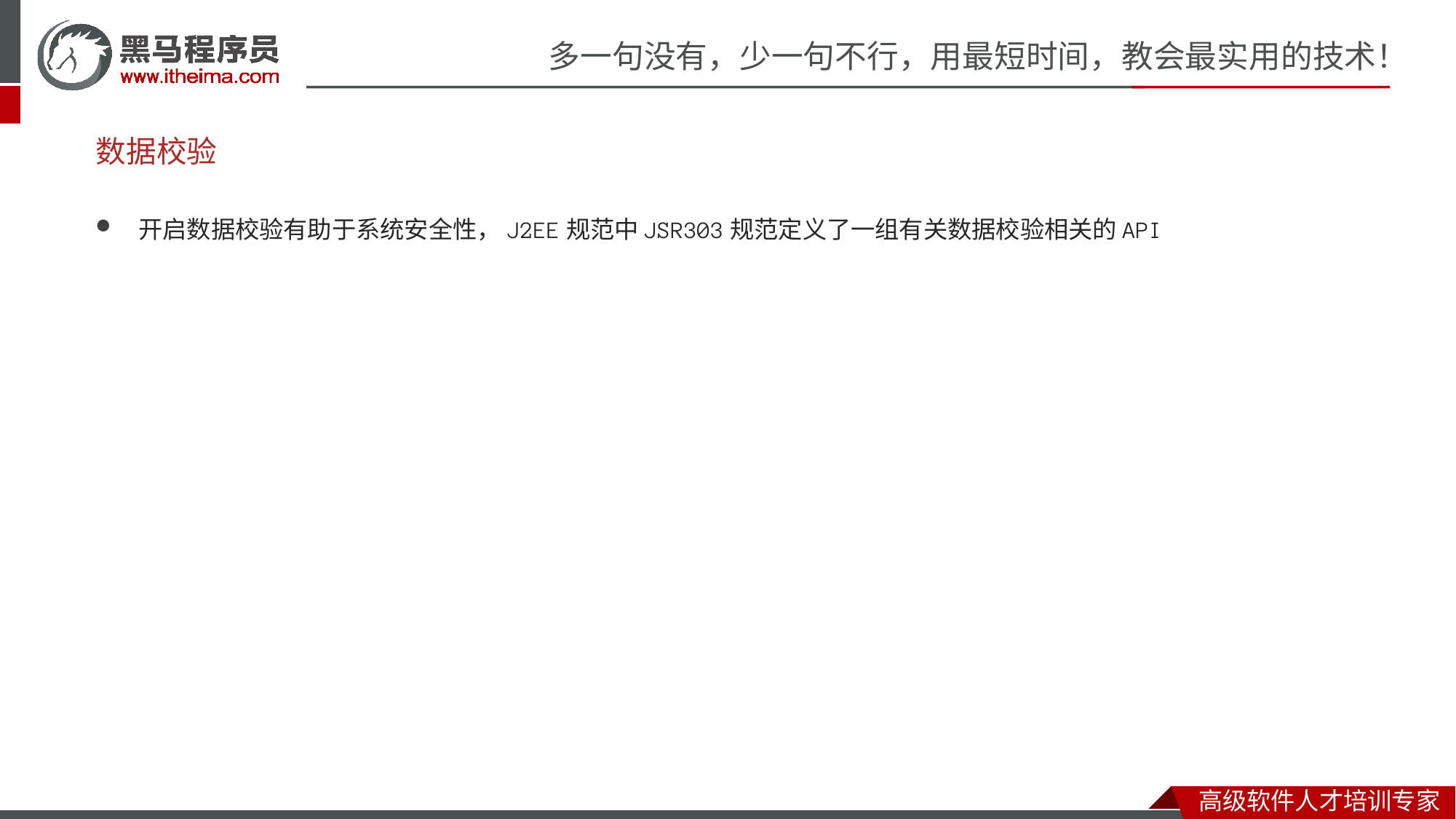

# 数据校验
开启数据校验有助于系统安全性，J2EE规范中JSR303规范定义了一组有关数据校验相关的API